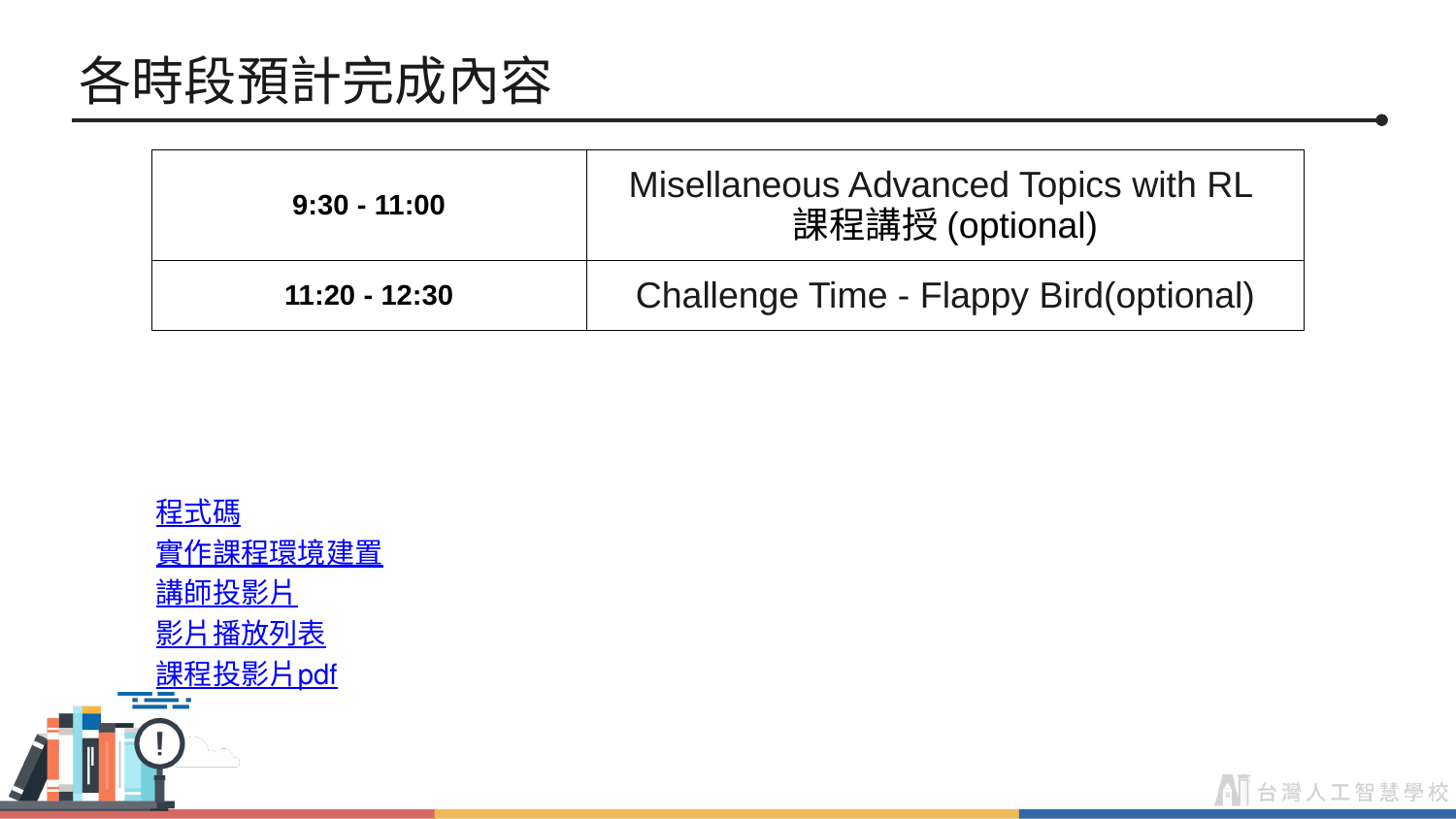

# 各時段預計完成內容
| 9:30 - 11:00 | Misellaneous Advanced Topics with RL 課程講授(optional) |
| --- | --- |
| 11:20 - 12:30 | Challenge Time - Flappy Bird(optional) |
程式碼
實作課程環境建置
講師投影片
影片播放列表
課程投影片pdf